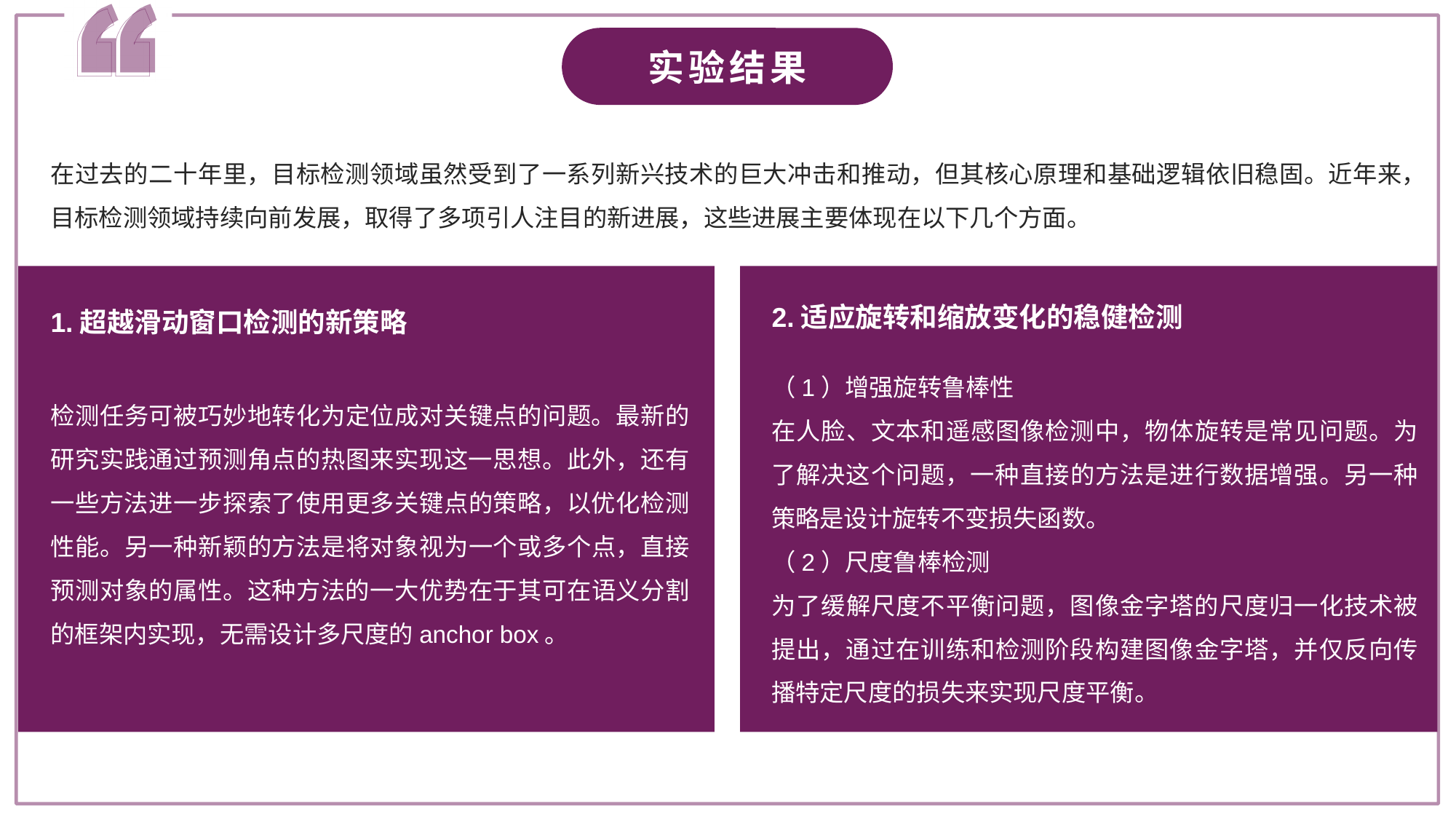

实验结果
在过去的二十年里，目标检测领域虽然受到了一系列新兴技术的巨大冲击和推动，但其核心原理和基础逻辑依旧稳固。近年来，目标检测领域持续向前发展，取得了多项引人注目的新进展，这些进展主要体现在以下几个方面。

2.适应旋转和缩放变化的稳健检测
（1）增强旋转鲁棒性
在人脸、文本和遥感图像检测中，物体旋转是常见问题。为了解决这个问题，一种直接的方法是进行数据增强。另一种策略是设计旋转不变损失函数。
（2）尺度鲁棒检测
为了缓解尺度不平衡问题，图像金字塔的尺度归一化技术被提出，通过在训练和检测阶段构建图像金字塔，并仅反向传播特定尺度的损失来实现尺度平衡。
1.超越滑动窗口检测的新策略
检测任务可被巧妙地转化为定位成对关键点的问题。最新的研究实践通过预测角点的热图来实现这一思想。此外，还有一些方法进一步探索了使用更多关键点的策略，以优化检测性能。另一种新颖的方法是将对象视为一个或多个点，直接预测对象的属性。这种方法的一大优势在于其可在语义分割的框架内实现，无需设计多尺度的anchor box。